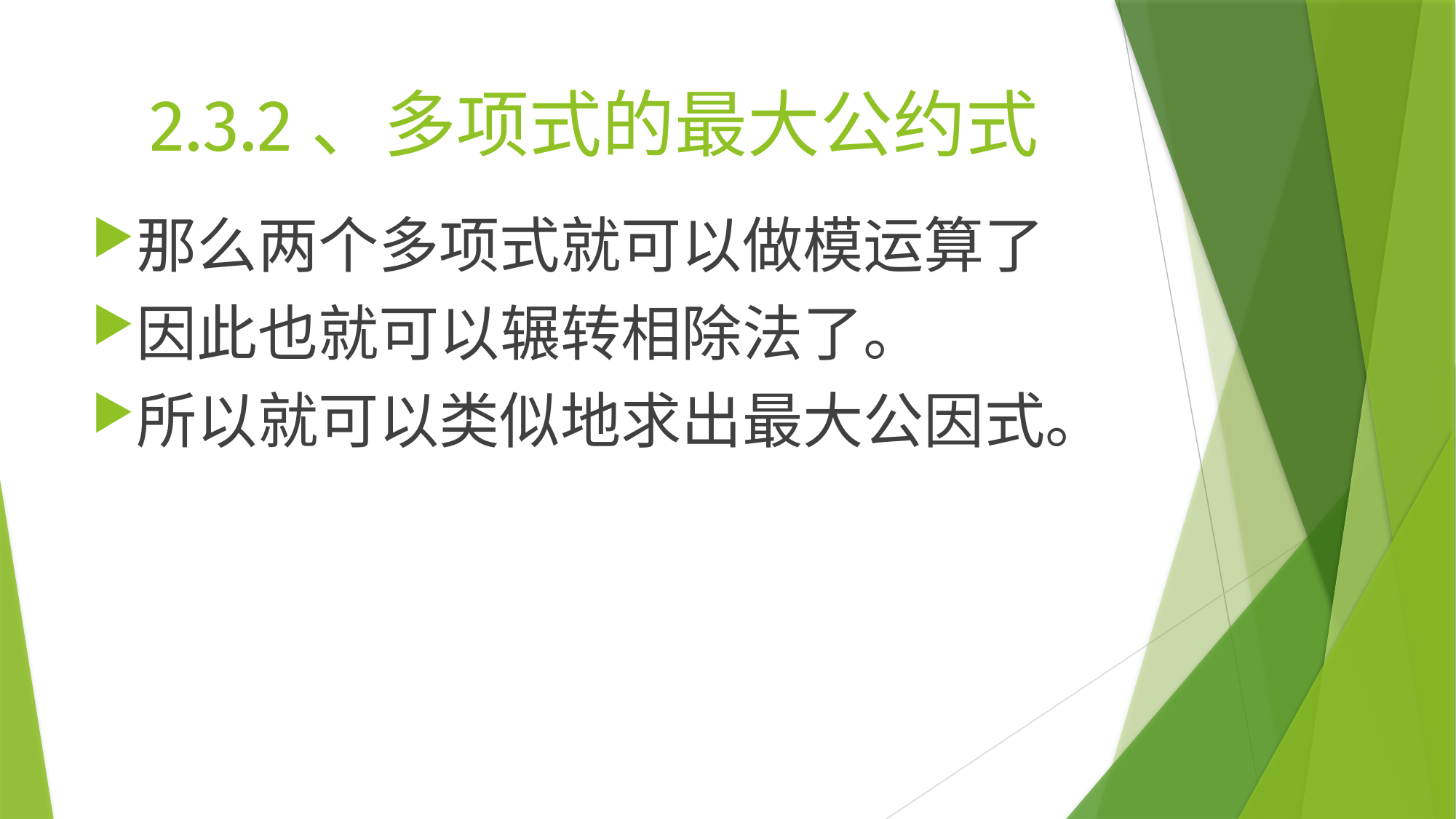

# 2.3.2、多项式的最大公约式
那么两个多项式就可以做模运算了
因此也就可以辗转相除法了。
所以就可以类似地求出最大公因式。